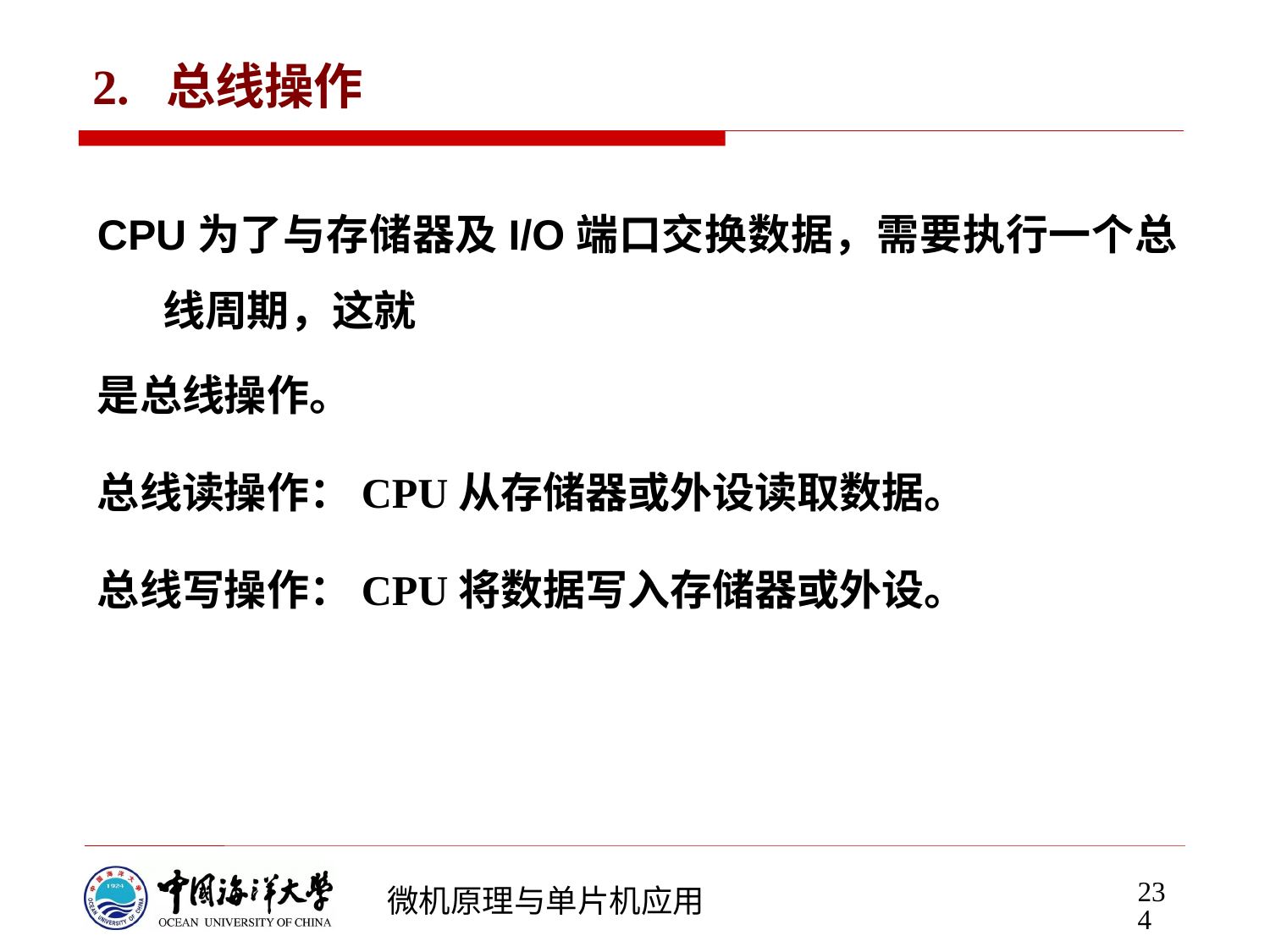

# 2.  总线操作
CPU为了与存储器及I/O端口交换数据，需要执行一个总线周期，这就
是总线操作。
总线读操作：CPU从存储器或外设读取数据。
总线写操作：CPU将数据写入存储器或外设。

234